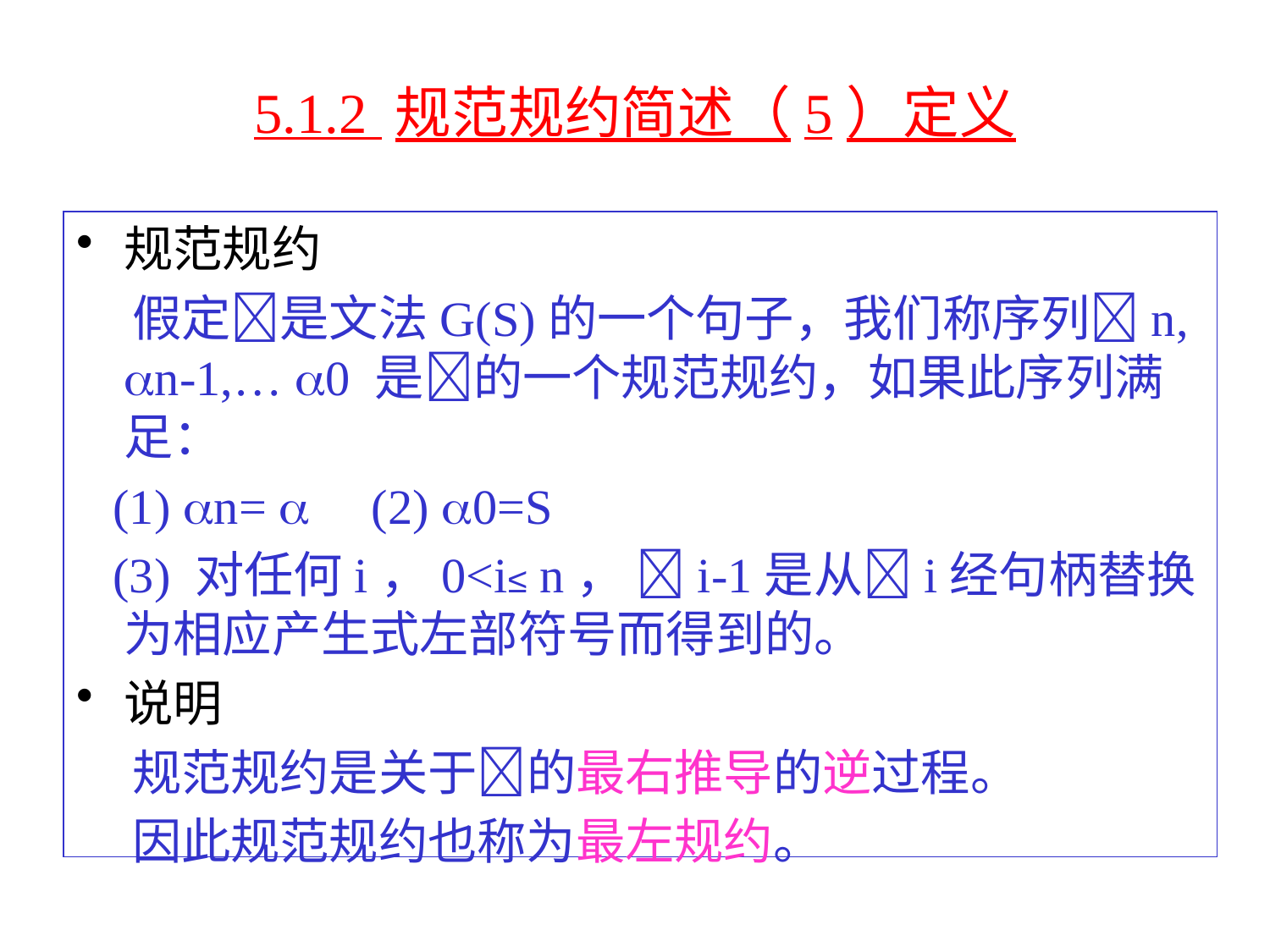

# 5.1.2 规范规约简述（5）定义
规范规约
    假定α是文法G(S)的一个句子，我们称序列αn, αn-1,… α0 是α的一个规范规约，如果此序列满足：
   (1) αn= α     (2) α0=S
   (3) 对任何i，0<i≤ n， αi-1是从αi经句柄替换为相应产生式左部符号而得到的。
说明
    规范规约是关于α的最右推导的逆过程。
    因此规范规约也称为最左规约。